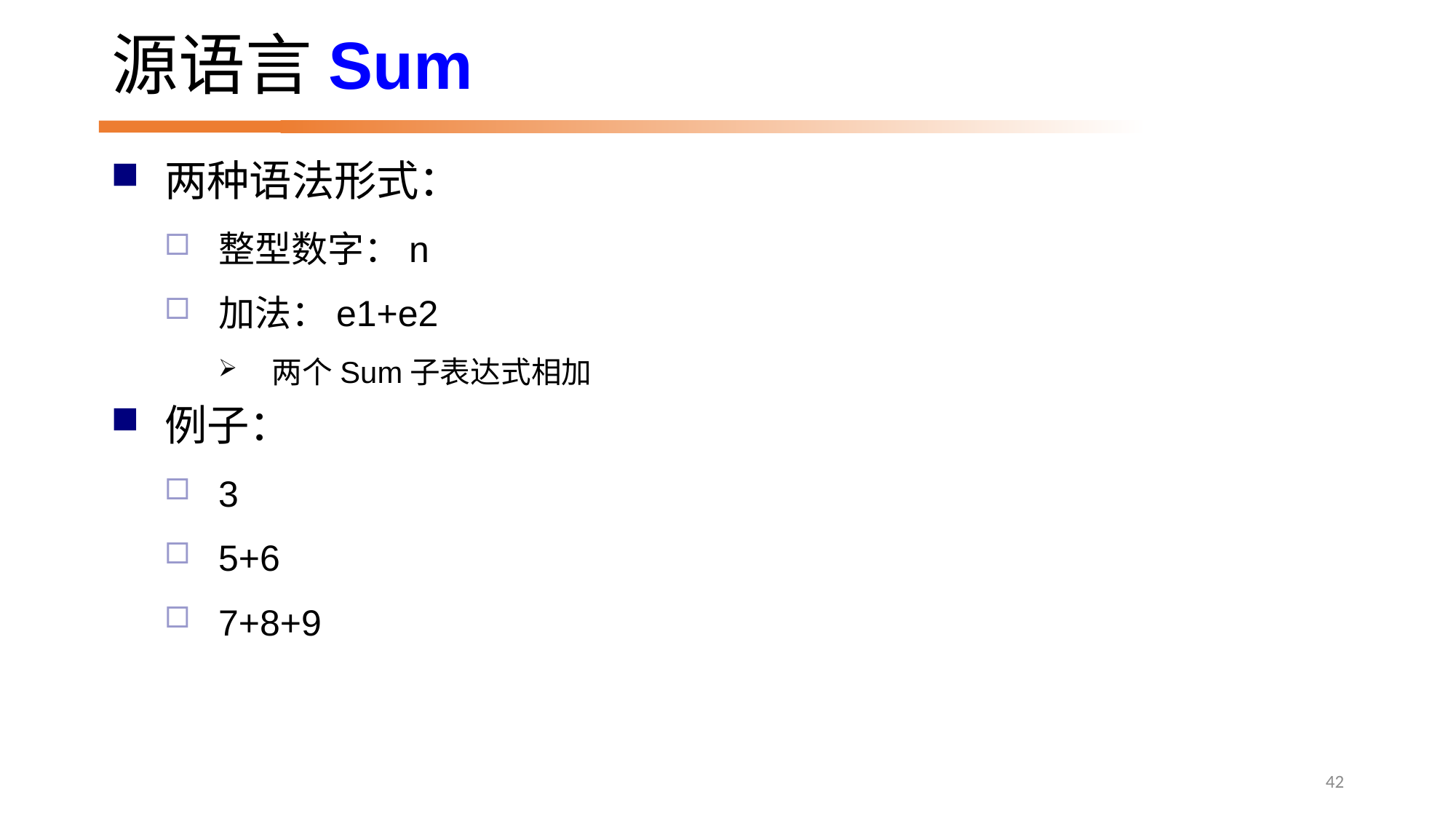

# 源语言Sum
两种语法形式：
整型数字：n
加法：e1+e2
两个Sum子表达式相加
例子：
3
5+6
7+8+9
42